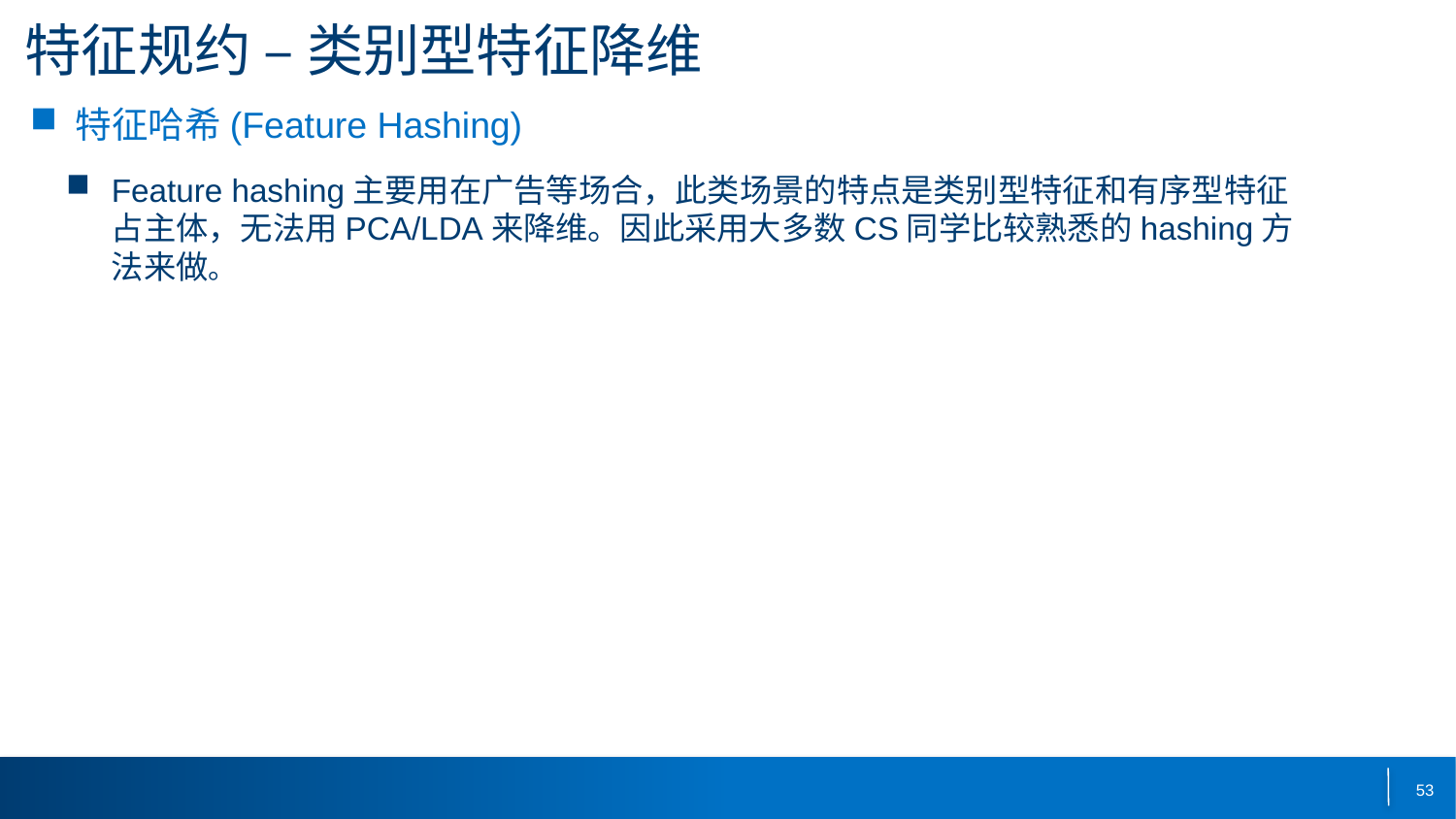

# 特征规约 – 类别型特征降维
特征哈希(Feature Hashing)
Feature hashing主要用在广告等场合，此类场景的特点是类别型特征和有序型特征占主体，无法用PCA/LDA来降维。因此采用大多数CS同学比较熟悉的hashing方法来做。
53